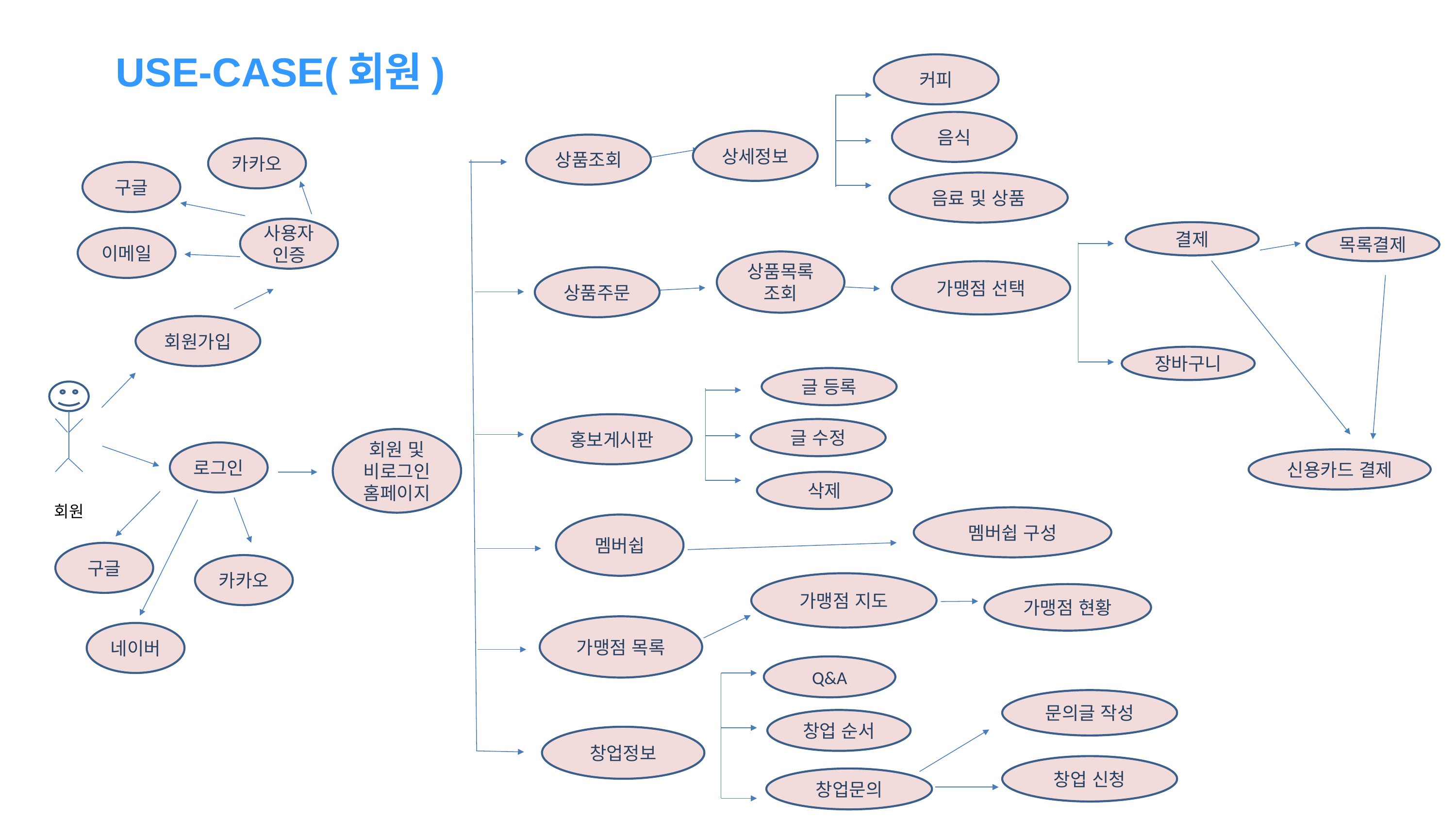

USE-CASE(회원)

커피
음식
상세정보
상품조회
카카오
구글
음료 및 상품
사용자인증
결제
목록결제
이메일
상품목록 조회
가맹점 선택
상품주문
회원가입
장바구니
글 등록

홍보게시판
글 수정
회원 및 비로그인 홈페이지
로그인
신용카드 결제
삭제
회원
멤버쉽 구성
멤버쉽
구글
카카오
가맹점 지도
가맹점 현황
가맹점 목록
네이버
Q&A
문의글 작성
창업 순서
창업정보
창업 신청
창업문의